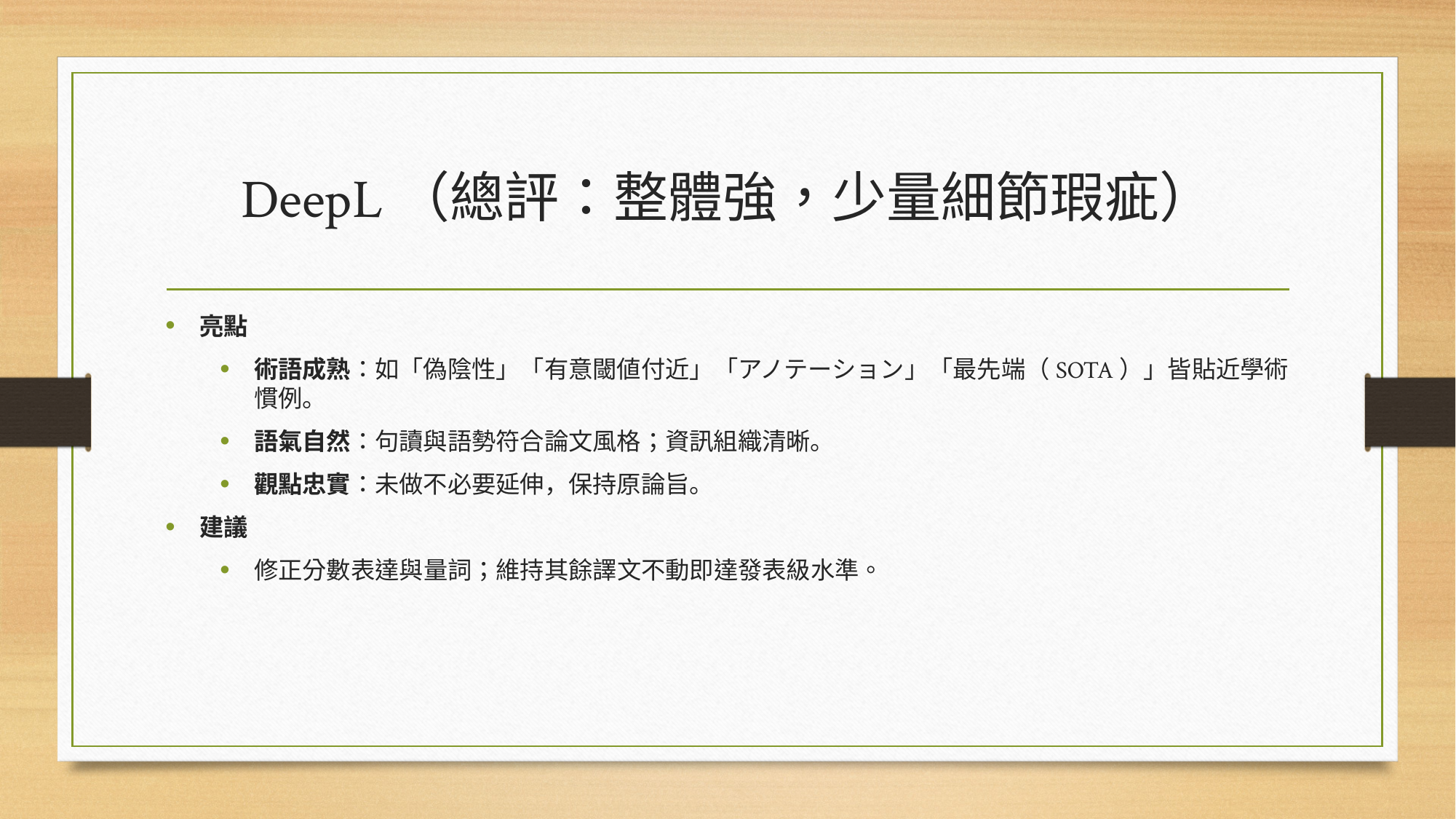

# DeepL（總評：整體強，少量細節瑕疵）
亮點
術語成熟：如「偽陰性」「有意閾値付近」「アノテーション」「最先端（SOTA）」皆貼近學術慣例。
語氣自然：句讀與語勢符合論文風格；資訊組織清晰。
觀點忠實：未做不必要延伸，保持原論旨。
建議
修正分數表達與量詞；維持其餘譯文不動即達發表級水準。